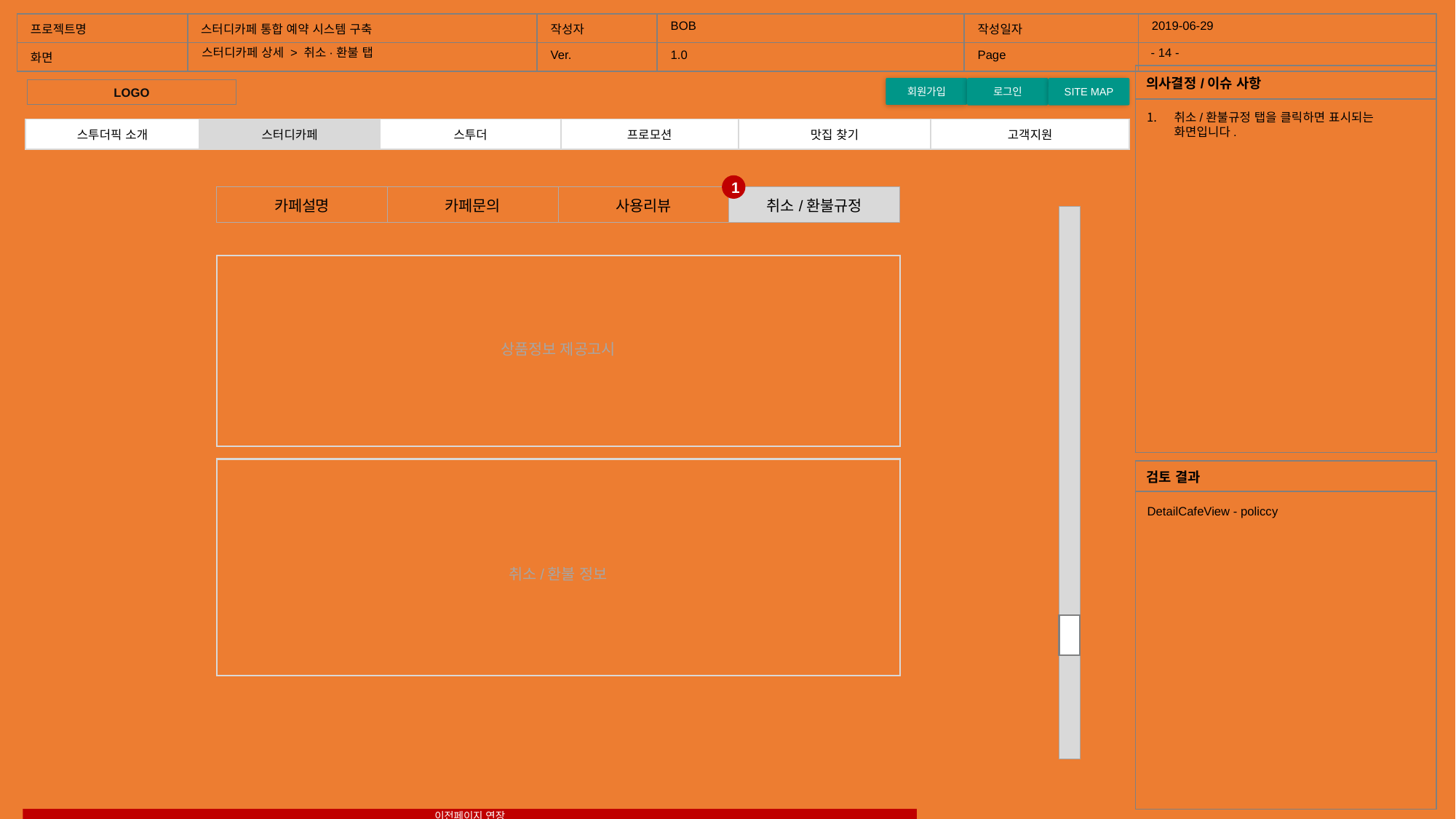

스터디카페 상세 > 취소·환불 탭
취소/환불규정 탭을 클릭하면 표시되는 화면입니다.

| 스투더픽 소개 | 스터디카페 | 스투더 | 프로모션 | 맛집 찾기 | 고객지원 |
| --- | --- | --- | --- | --- | --- |
1
| 카페설명 | 카페문의 | 사용리뷰 | 취소/환불규정 |
| --- | --- | --- | --- |

상품정보 제공고시

DetailCafeView - policcy
취소/환불 정보

이전페이지 연장